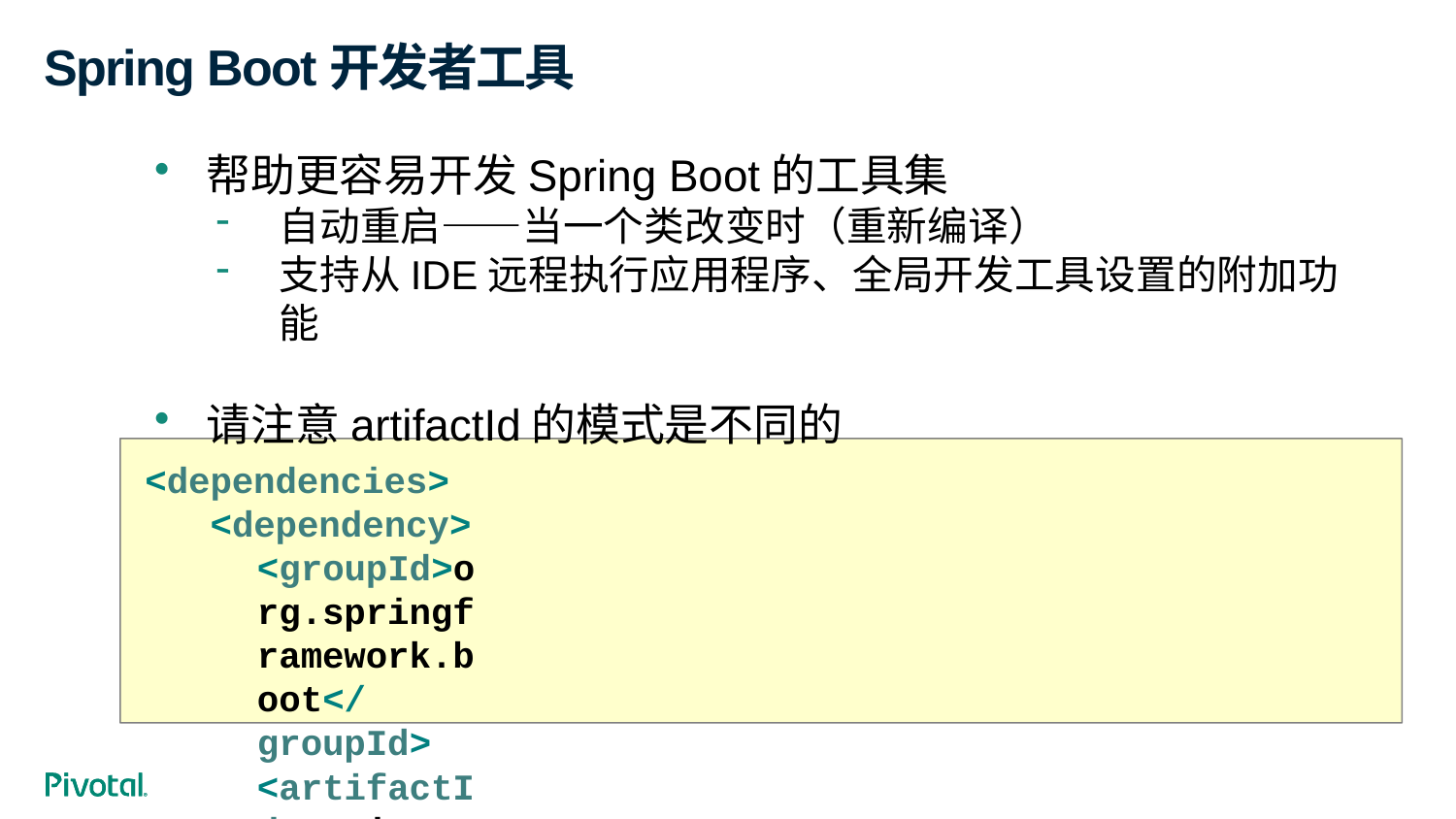

# Spring Boot开发者工具
帮助更容易开发Spring Boot的工具集
自动重启——当一个类改变时（重新编译）
支持从IDE远程执行应用程序、全局开发工具设置的附加功能

请注意artifactId的模式是不同的

<dependencies>
   <dependency>
<groupId>org.springframework.boot</groupId>
<artifactId>spring-boot-devtools</artifactId>
   </dependency>
</dependencies>
35